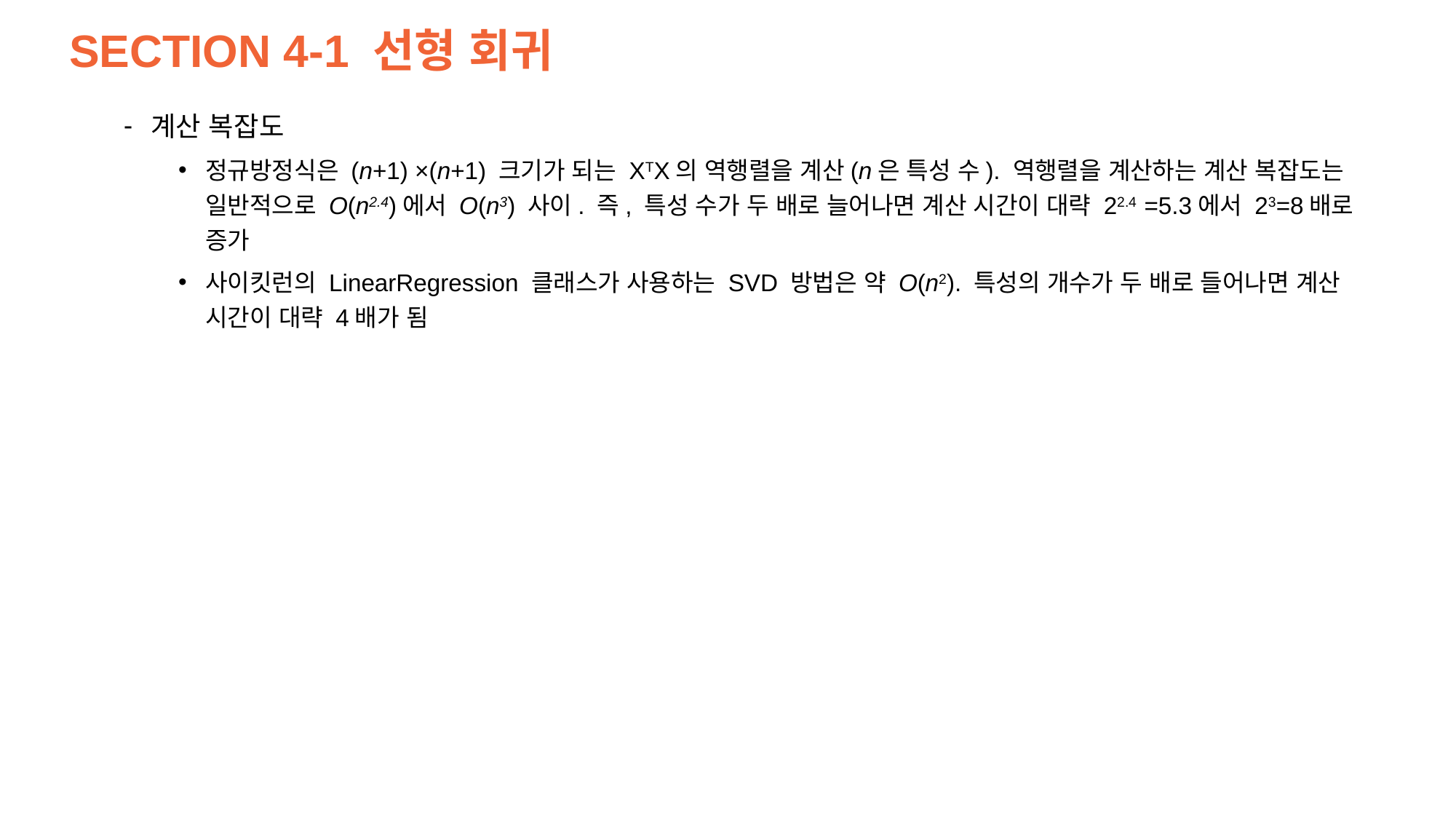

# SECTION 4-1 선형 회귀
계산 복잡도
정규방정식은 (n+1) ×(n+1) 크기가 되는 XTX의 역행렬을 계산(n은 특성 수). 역행렬을 계산하는 계산 복잡도는 일반적으로 O(n2.4)에서 O(n3) 사이. 즉, 특성 수가 두 배로 늘어나면 계산 시간이 대략 22.4  =5.3에서 23=8배로 증가
사이킷런의 LinearRegression 클래스가 사용하는 SVD 방법은 약 O(n2). 특성의 개수가 두 배로 들어나면 계산 시간이 대략 4배가 됨
32